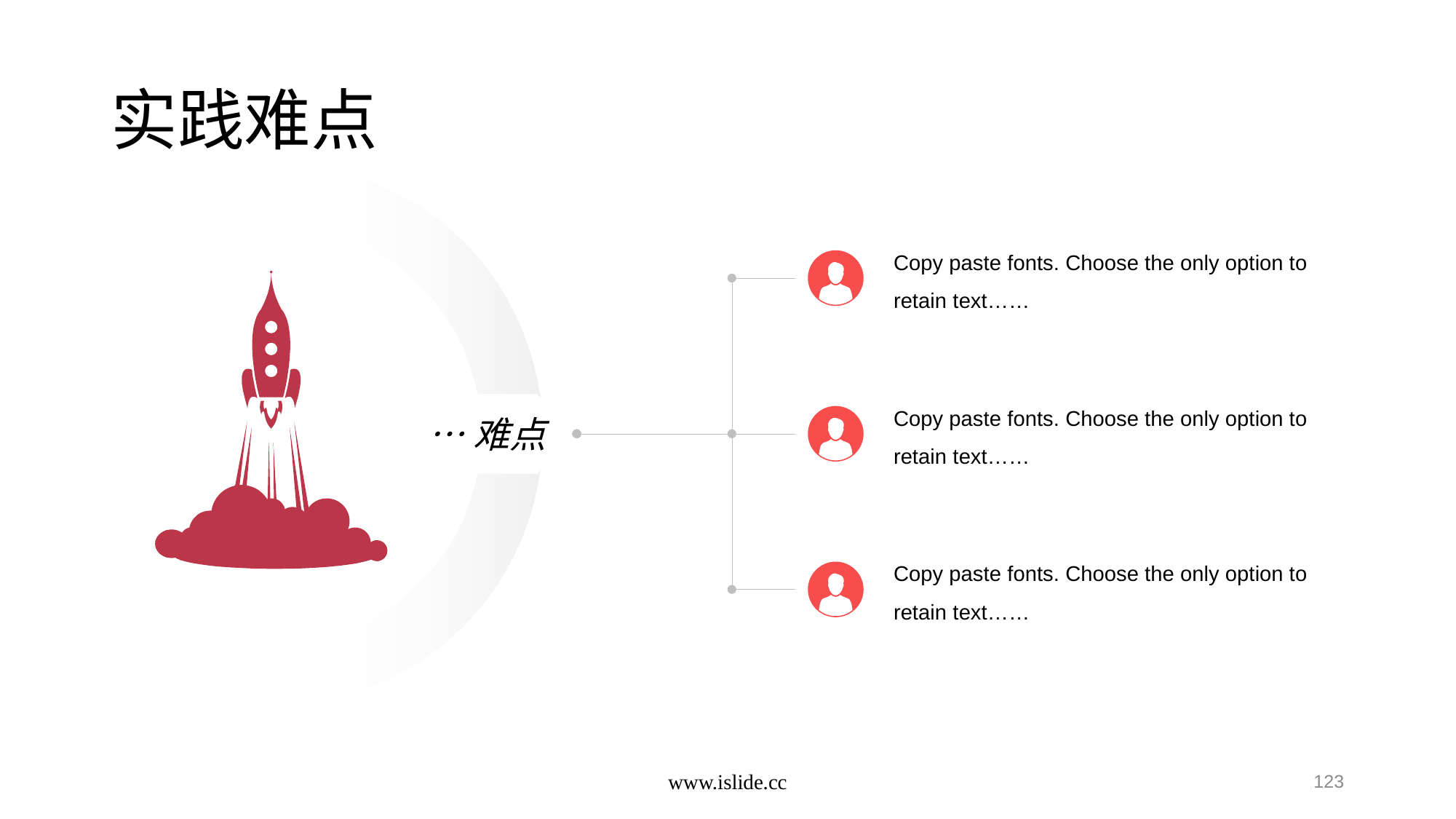

# 实践难点

Copy paste fonts. Choose the only option to retain text……

Copy paste fonts. Choose the only option to retain text……

…难点
Copy paste fonts. Choose the only option to retain text……

www.islide.cc
123